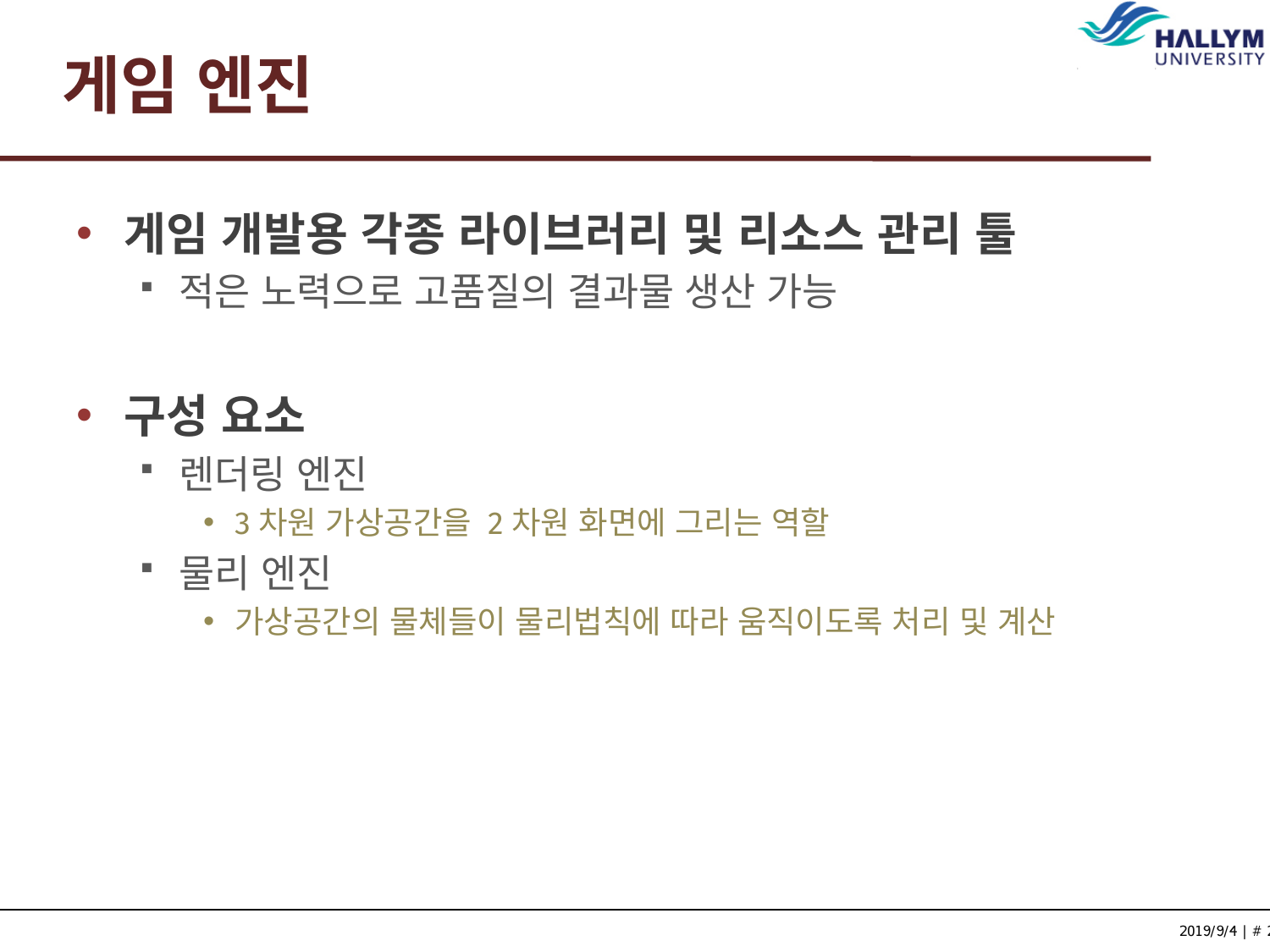

# 게임 엔진
게임 개발용 각종 라이브러리 및 리소스 관리 툴
적은 노력으로 고품질의 결과물 생산 가능

구성 요소
렌더링 엔진
3차원 가상공간을 2차원 화면에 그리는 역할
물리 엔진
가상공간의 물체들이 물리법칙에 따라 움직이도록 처리 및 계산